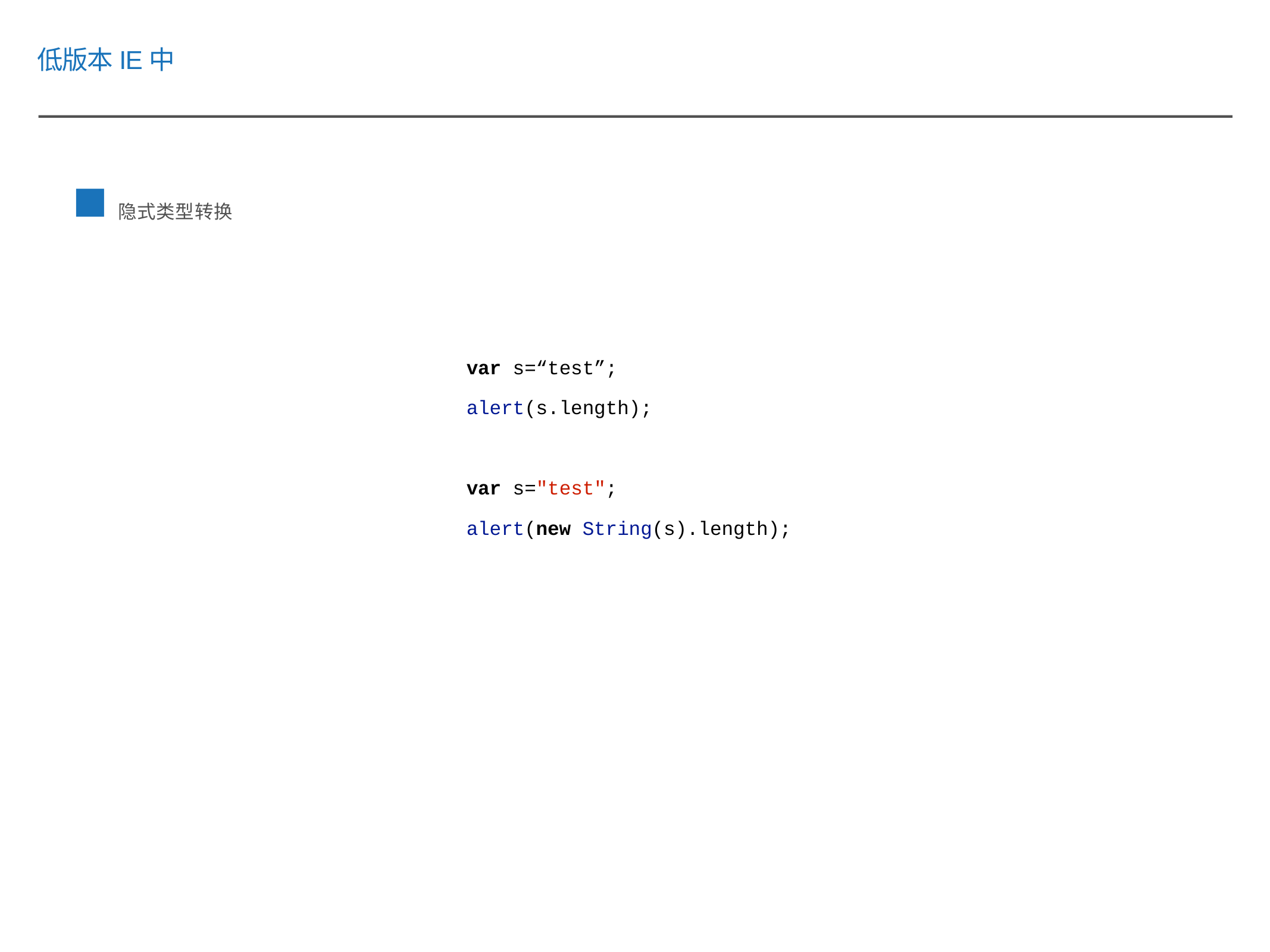

低版本IE中
隐式类型转换
var s=“test”;
alert(s.length);

var s="test";
alert(new String(s).length);